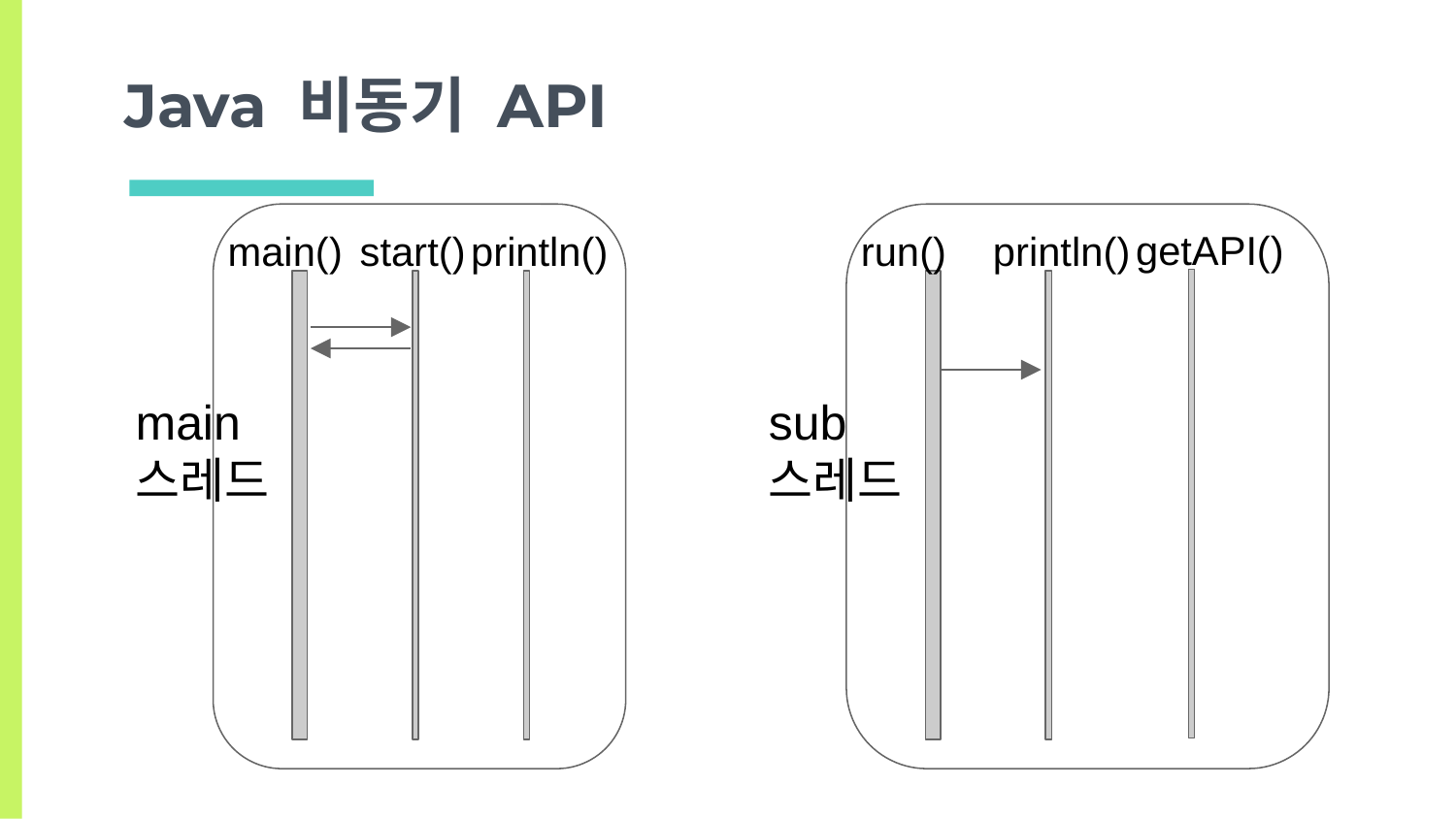

# Java 비동기 API

getAPI()
run()
println()

sub
스레드
main()
start()
println()

main
스레드